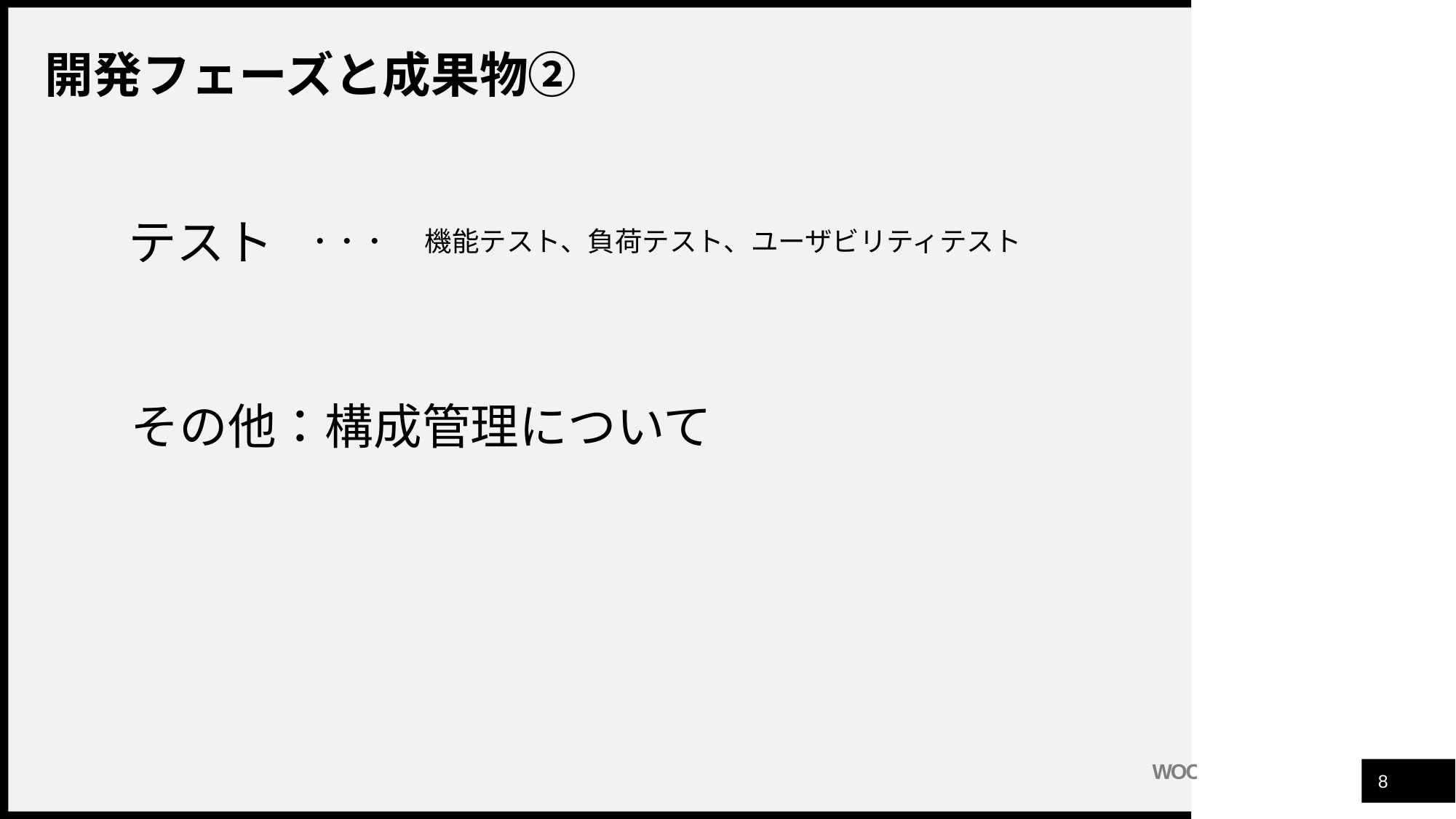

開発フェーズと成果物②
テスト
機能テスト、負荷テスト、ユーザビリティテスト
・・・
その他：構成管理について

8